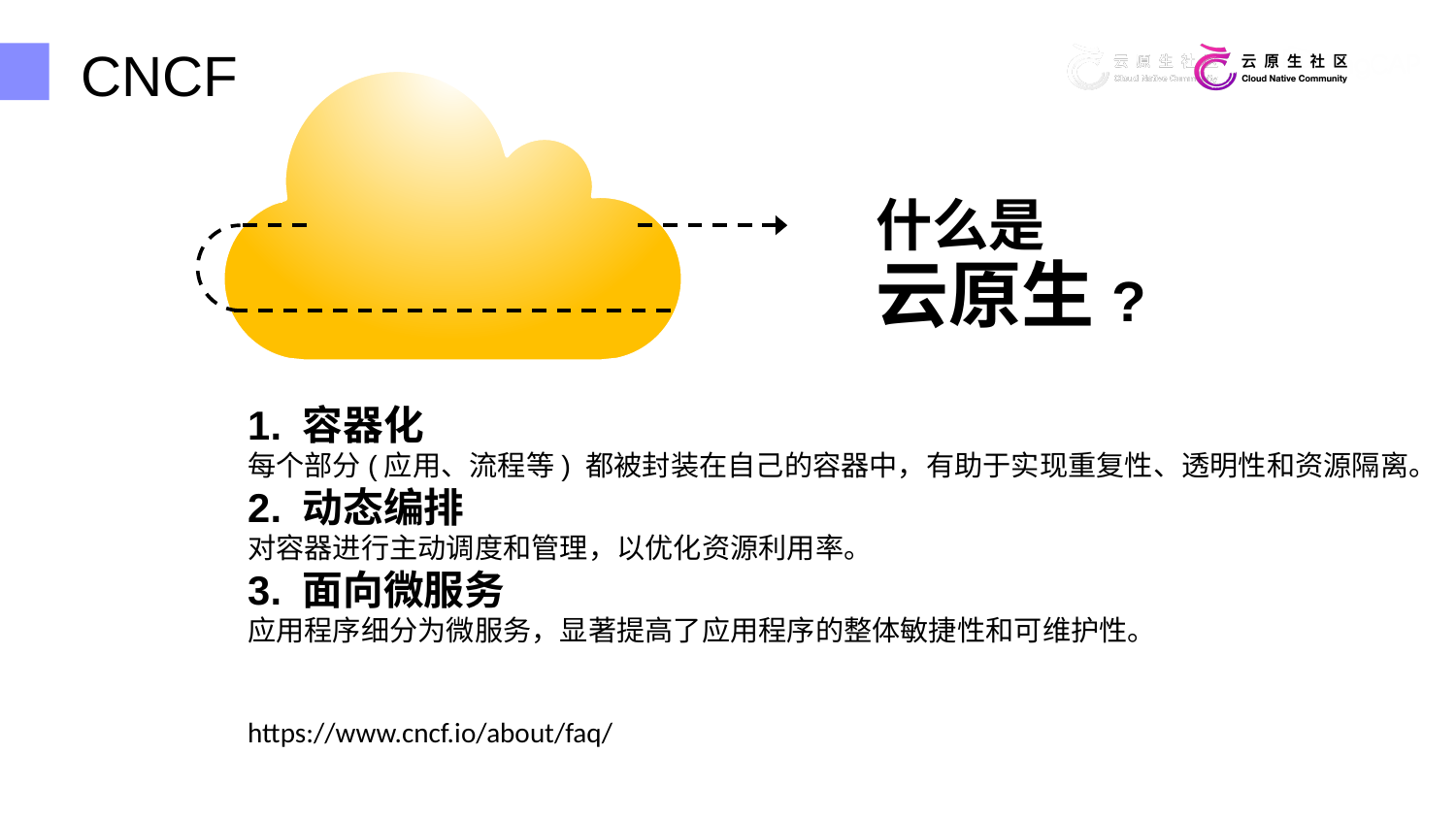

CNCF

什么是
云原生?

1. 容器化
每个部分(应用、流程等) 都被封装在自己的容器中，有助于实现重复性、透明性和资源隔离。
2. 动态编排
对容器进行主动调度和管理，以优化资源利用率。
3. 面向微服务
应用程序细分为微服务，显著提高了应用程序的整体敏捷性和可维护性。

https://www.cncf.io/about/faq/